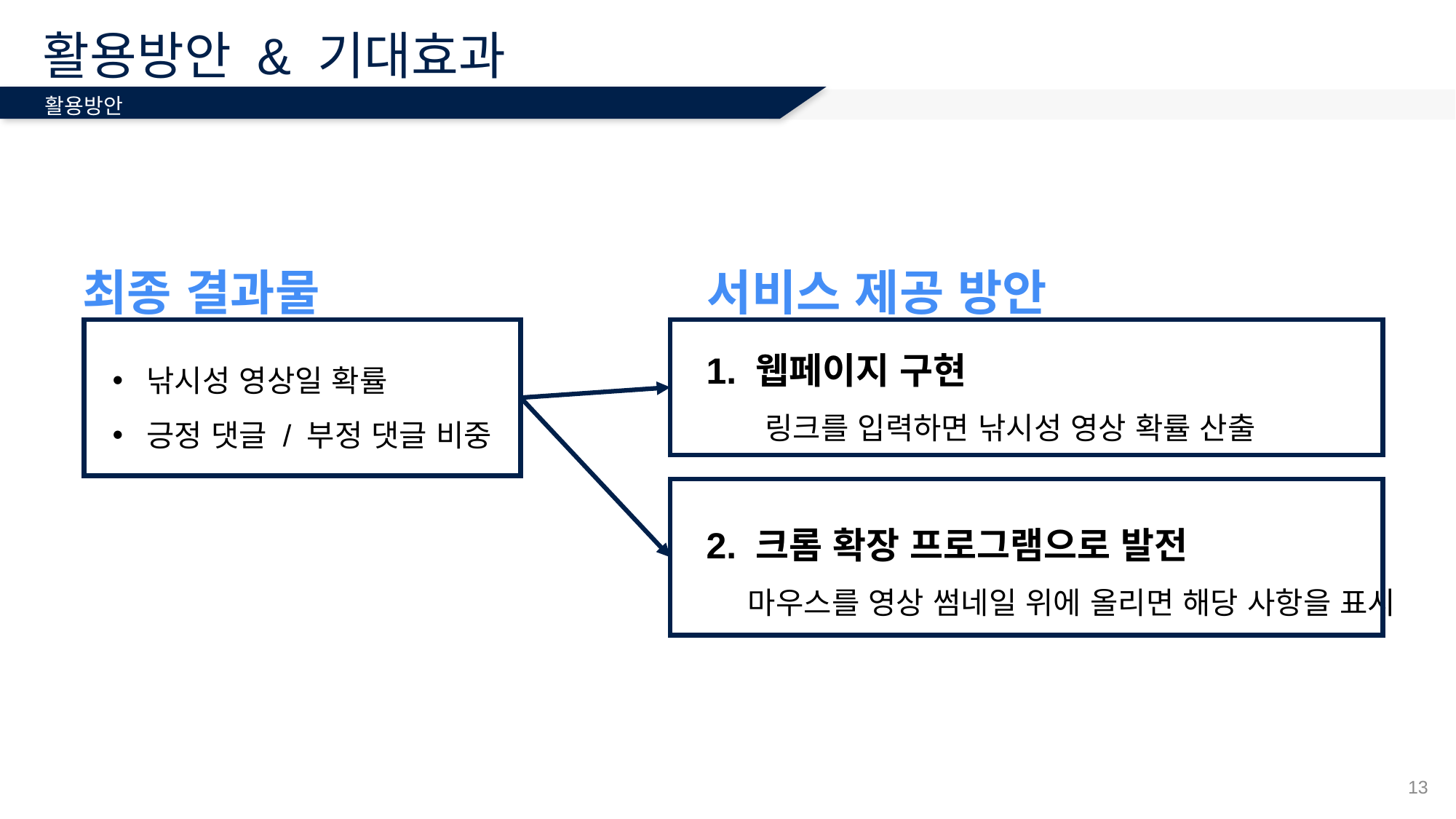

# 활용방안 & 기대효과
활용방안
최종 결과물
서비스 제공 방안
1. 웹페이지 구현
      링크를 입력하면 낚시성 영상 확률 산출

2. 크롬 확장 프로그램으로 발전
    마우스를 영상 썸네일 위에 올리면 해당 사항을 표시

낚시성 영상일 확률
긍정 댓글 / 부정 댓글 비중

13